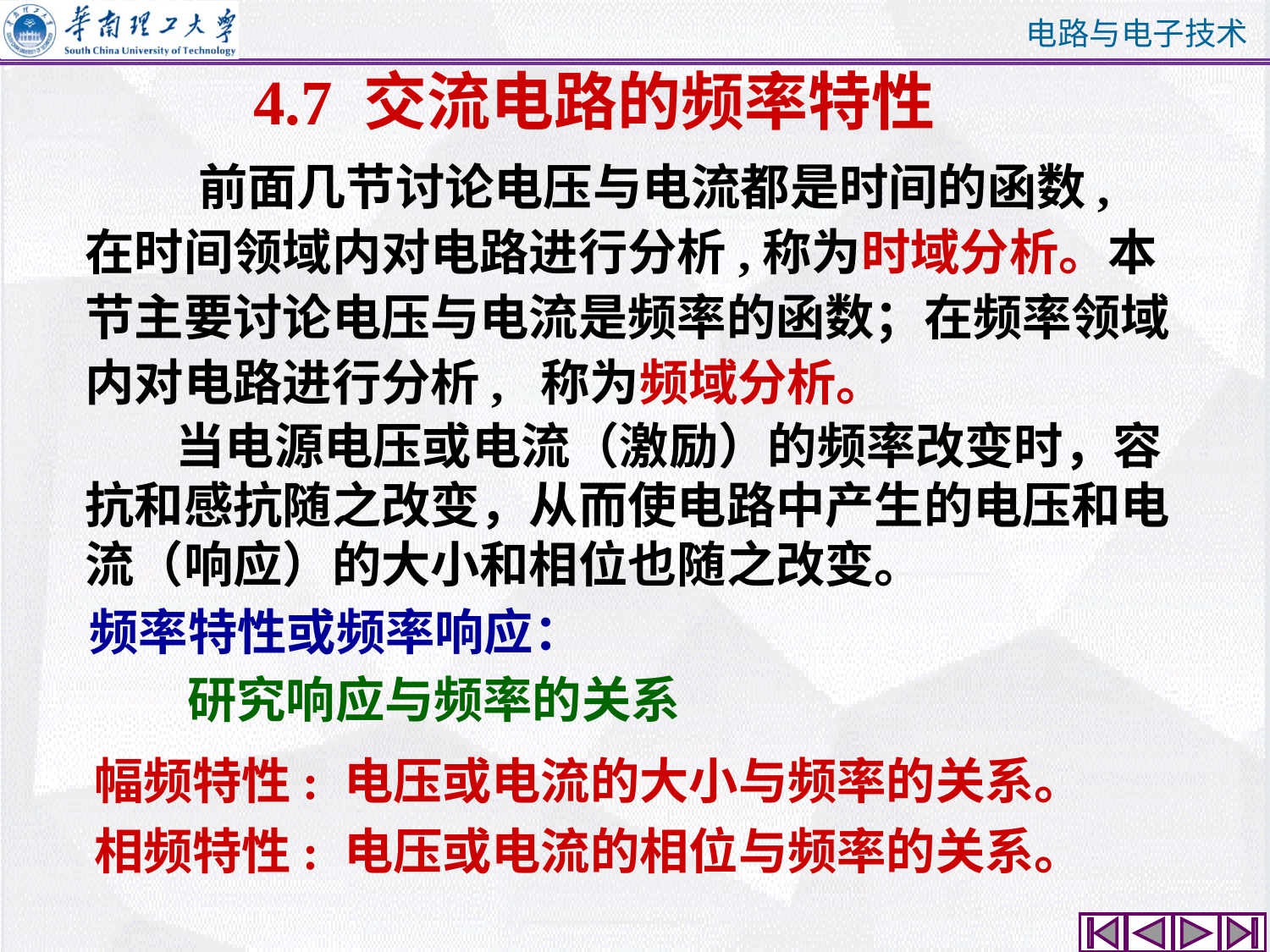

# 4.7 交流电路的频率特性
         前面几节讨论电压与电流都是时间的函数,   在时间领域内对电路进行分析,称为时域分析。本节主要讨论电压与电流是频率的函数；在频率领域内对电路进行分析,  称为频域分析。
       当电源电压或电流（激励）的频率改变时，容抗和感抗随之改变，从而使电路中产生的电压和电流（响应）的大小和相位也随之改变。
频率特性或频率响应：
研究响应与频率的关系
幅频特性: 电压或电流的大小与频率的关系。
相频特性: 电压或电流的相位与频率的关系。